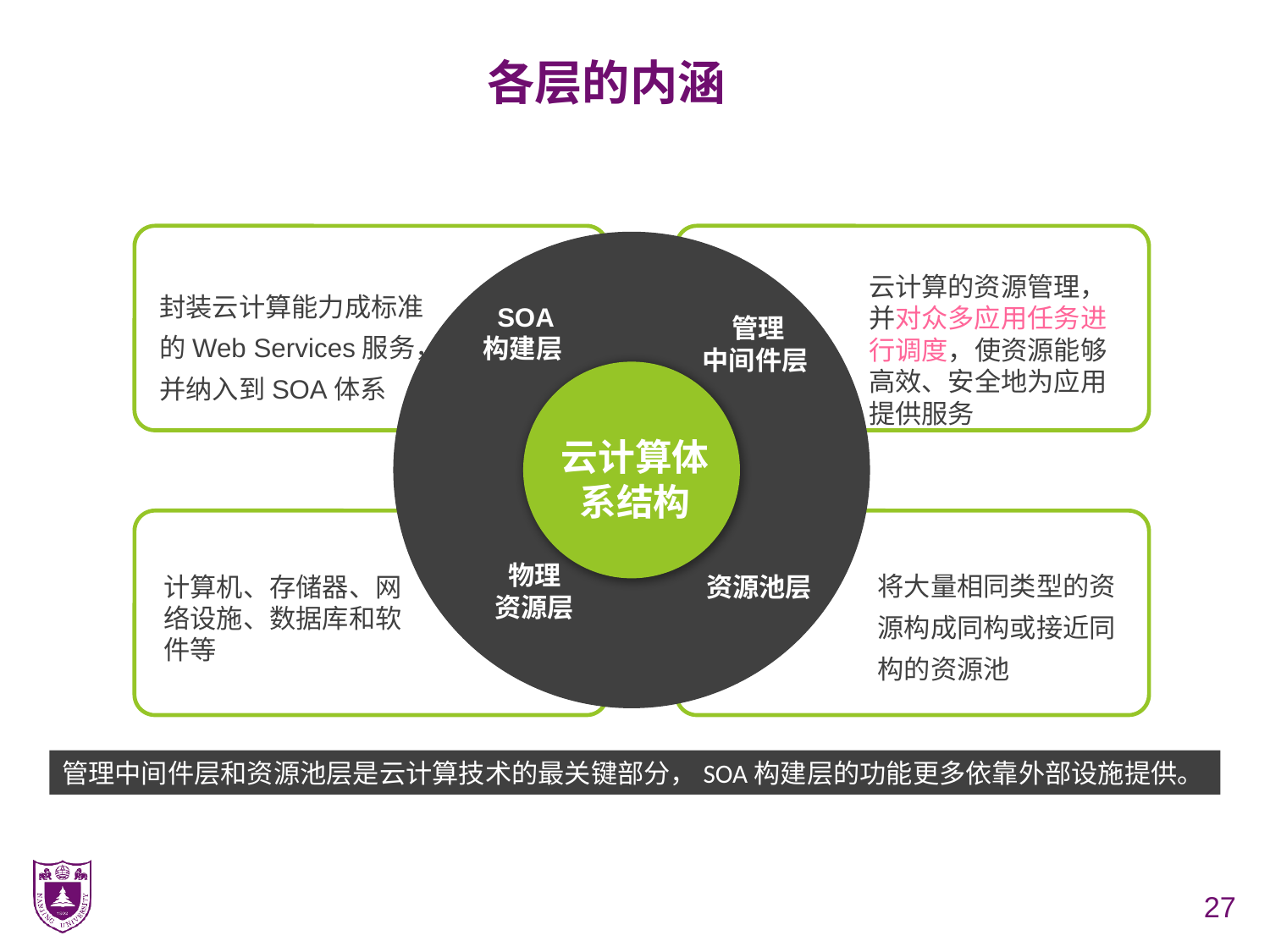

# 各层的内涵

云计算的资源管理，并对众多应用任务进行调度，使资源能够高效、安全地为应用提供服务
封装云计算能力成标准的Web Services服务，
并纳入到SOA体系
SOA
构建层
管理
中间件层

云计算体系结构

物理
资源层
将大量相同类型的资源构成同构或接近同构的资源池
计算机、存储器、网络设施、数据库和软件等
资源池层
管理中间件层和资源池层是云计算技术的最关键部分，SOA构建层的功能更多依靠外部设施提供。
27